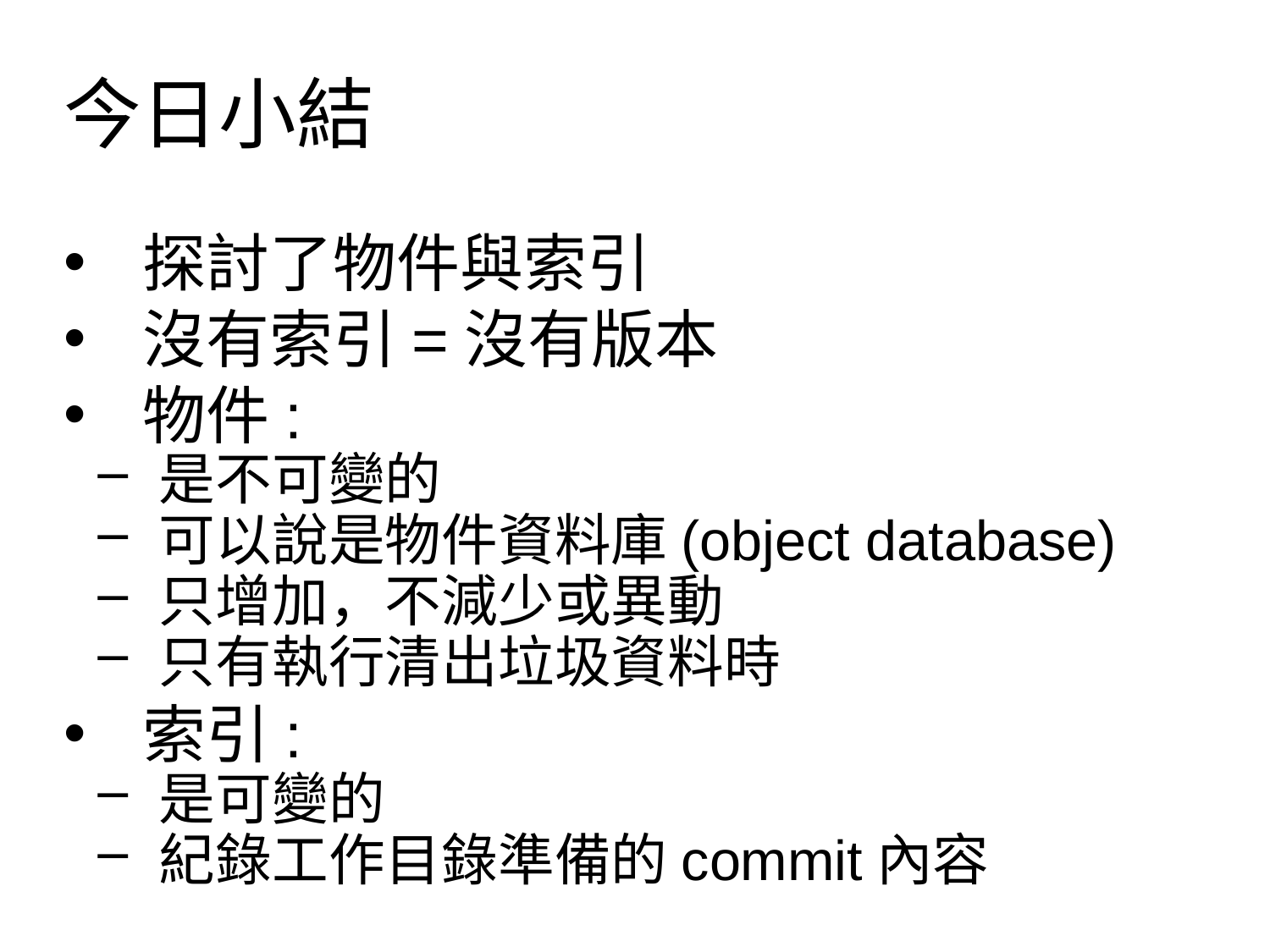

今日小結
探討了物件與索引
沒有索引=沒有版本
物件:
是不可變的
可以說是物件資料庫(object database)
只增加，不減少或異動
只有執行清出垃圾資料時
索引:
是可變的
紀錄工作目錄準備的commit內容